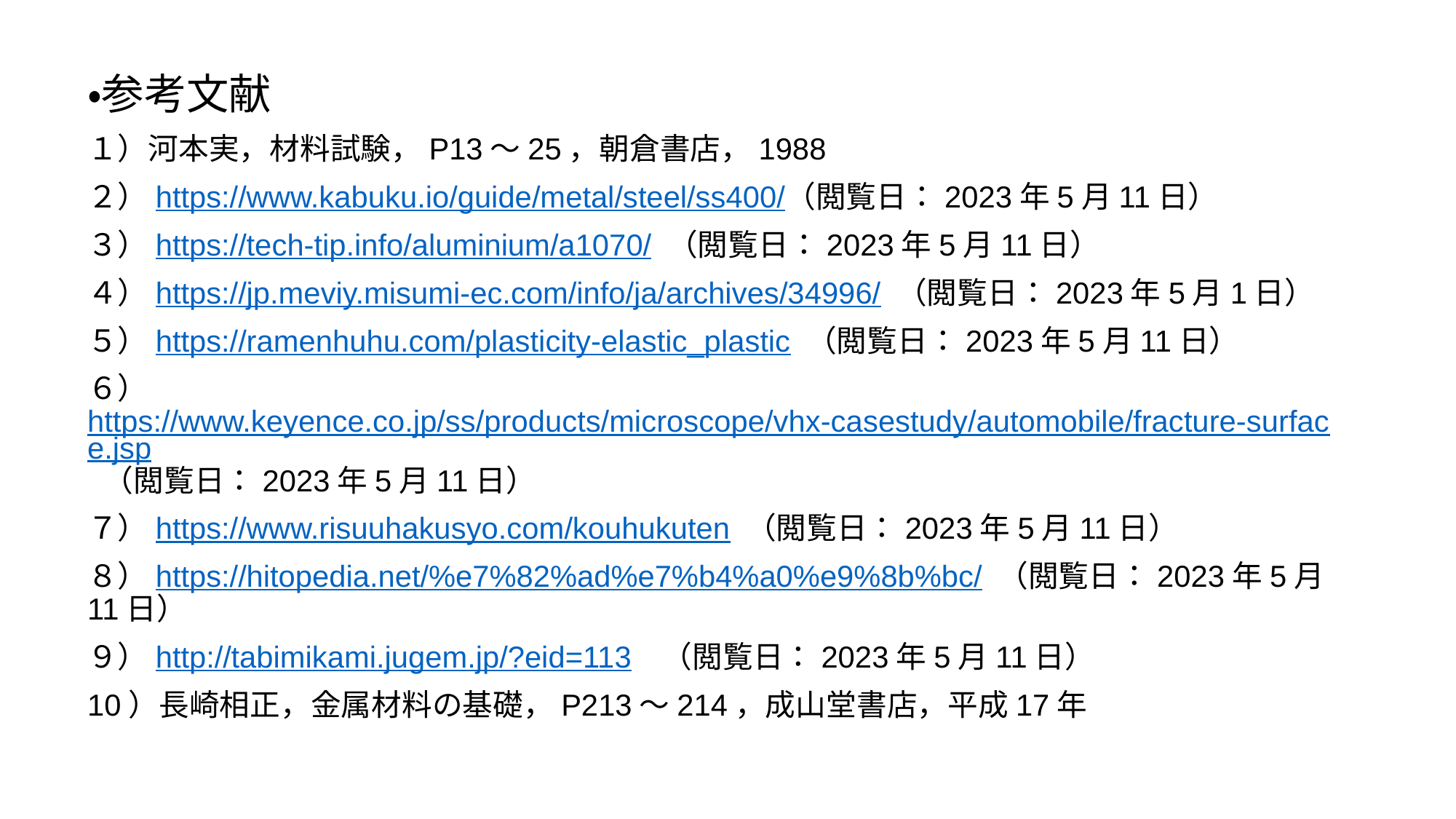

#
・参考文献
１）河本実，材料試験，P13～25，朝倉書店，1988
２）https://www.kabuku.io/guide/metal/steel/ss400/（閲覧日：2023年5月11日）
３）https://tech-tip.info/aluminium/a1070/ （閲覧日：2023年5月11日）
４）https://jp.meviy.misumi-ec.com/info/ja/archives/34996/ （閲覧日：2023年5月1日）
５）https://ramenhuhu.com/plasticity-elastic_plastic （閲覧日：2023年5月11日）
６）https://www.keyence.co.jp/ss/products/microscope/vhx-casestudy/automobile/fracture-surface.jsp （閲覧日：2023年5月11日）
７）https://www.risuuhakusyo.com/kouhukuten （閲覧日：2023年5月11日）
８）https://hitopedia.net/%e7%82%ad%e7%b4%a0%e9%8b%bc/ （閲覧日：2023年5月11日）
９）http://tabimikami.jugem.jp/?eid=113　（閲覧日：2023年5月11日）
10）長崎相正，金属材料の基礎，P213～214，成山堂書店，平成17年